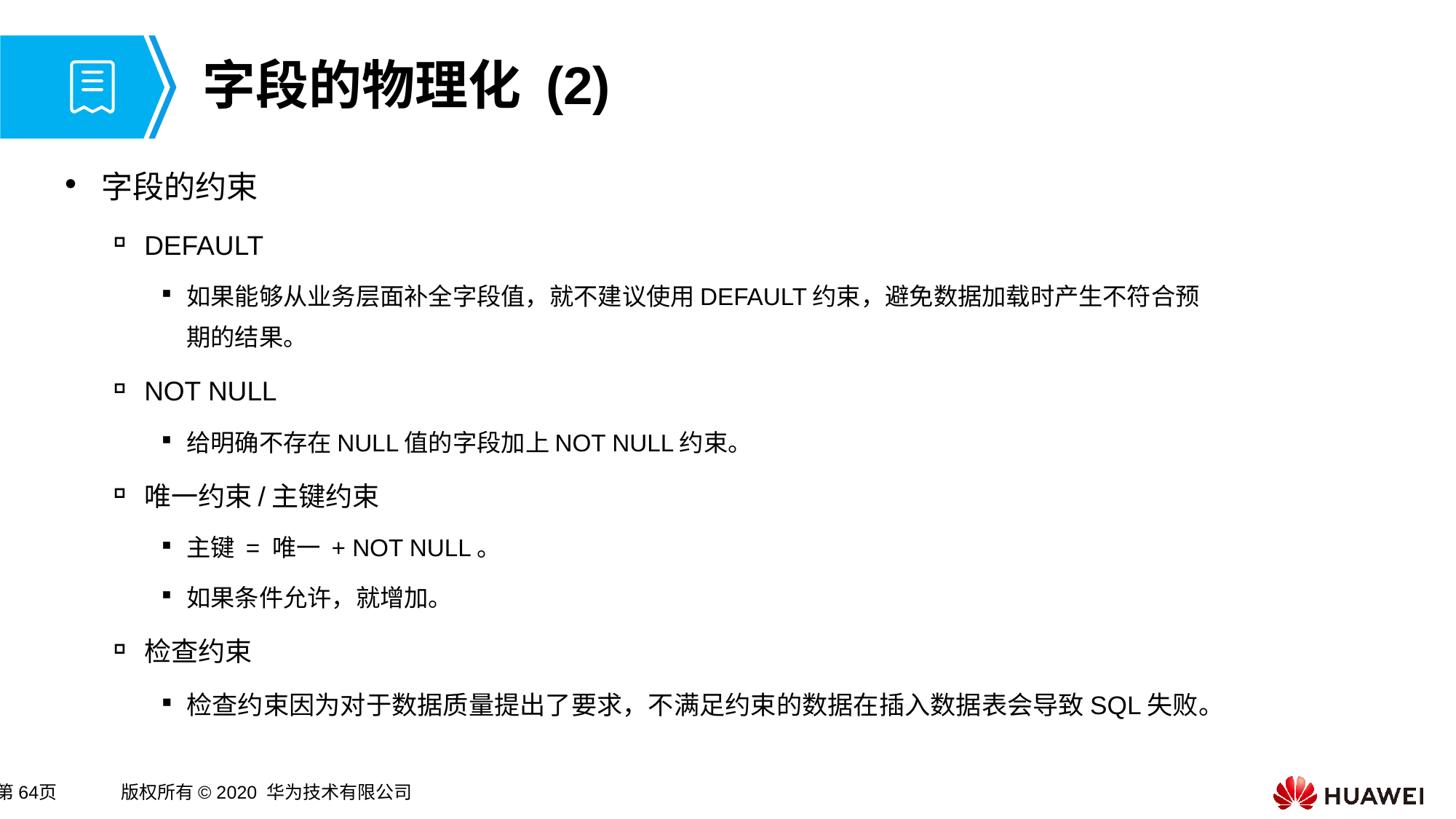

# 字段的物理化 (2)
字段的约束
DEFAULT
如果能够从业务层面补全字段值，就不建议使用DEFAULT约束，避免数据加载时产生不符合预期的结果。
NOT NULL
给明确不存在NULL值的字段加上NOT NULL约束。
唯一约束/主键约束
主键 = 唯一 + NOT NULL。
如果条件允许，就增加。
检查约束
检查约束因为对于数据质量提出了要求，不满足约束的数据在插入数据表会导致SQL失败。